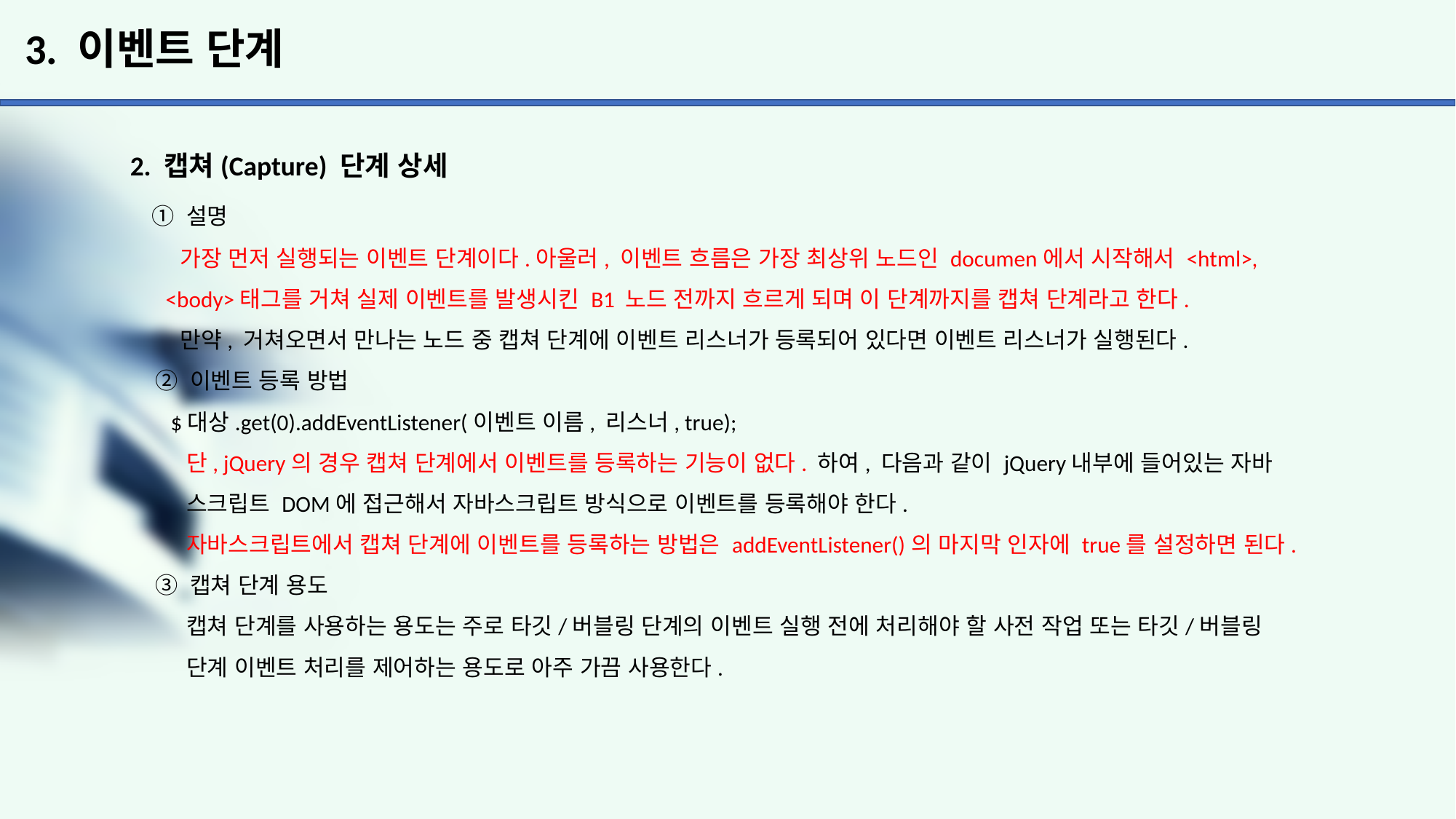

# 3. 이벤트 단계
2. 캡쳐(Capture) 단계 상세
   ① 설명
       가장 먼저 실행되는 이벤트 단계이다.아울러, 이벤트 흐름은 가장 최상위 노드인 documen에서 시작해서 <html>,
       <body>태그를 거쳐 실제 이벤트를 발생시킨 B1 노드 전까지 흐르게 되며 이 단계까지를 캡쳐 단계라고 한다.
       만약, 거쳐오면서 만나는 노드 중 캡쳐 단계에 이벤트 리스너가 등록되어 있다면 이벤트 리스너가 실행된다.
    ② 이벤트 등록 방법
        $대상.get(0).addEventListener(이벤트 이름, 리스너, true);
        단, jQuery의 경우 캡쳐 단계에서 이벤트를 등록하는 기능이 없다. 하여, 다음과 같이 jQuery내부에 들어있는 자바
        스크립트 DOM에 접근해서 자바스크립트 방식으로 이벤트를 등록해야 한다.
        자바스크립트에서 캡쳐 단계에 이벤트를 등록하는 방법은 addEventListener()의 마지막 인자에 true를 설정하면 된다.
    ③ 캡쳐 단계 용도
        캡쳐 단계를 사용하는 용도는 주로 타깃/버블링 단계의 이벤트 실행 전에 처리해야 할 사전 작업 또는 타깃/버블링
        단계 이벤트 처리를 제어하는 용도로 아주 가끔 사용한다.